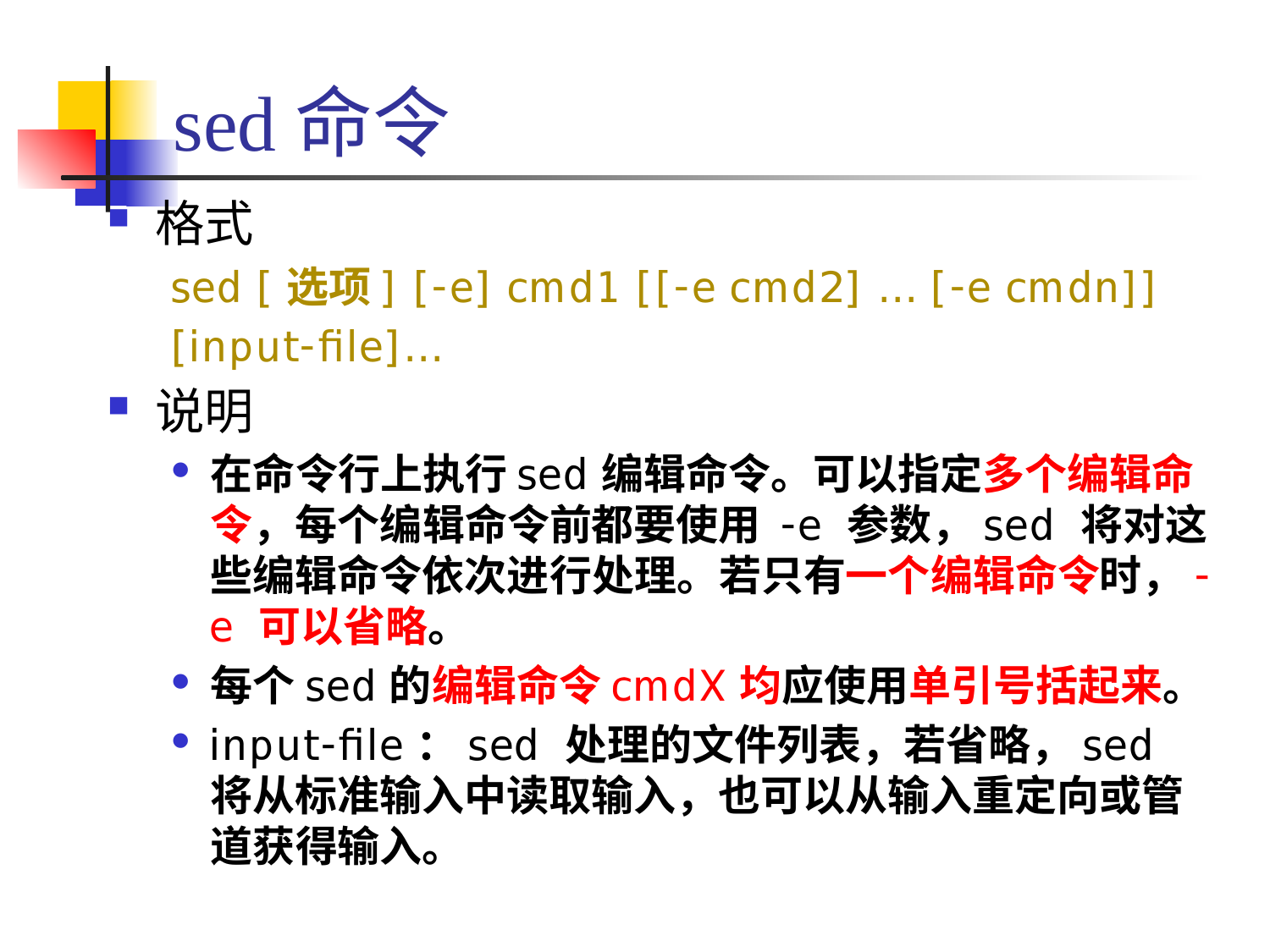

# sed命令
格式
sed [选项] [-e] cmd1 [[-e cmd2] ... [-e cmdn]]
[input-file]...
说明
在命令行上执行sed编辑命令。可以指定多个编辑命令，每个编辑命令前都要使用 -e 参数，sed 将对这些编辑命令依次进行处理。若只有一个编辑命令时，-e 可以省略。
每个sed的编辑命令cmdX均应使用单引号括起来。
input-file：sed 处理的文件列表，若省略，sed 将从标准输入中读取输入，也可以从输入重定向或管道获得输入。